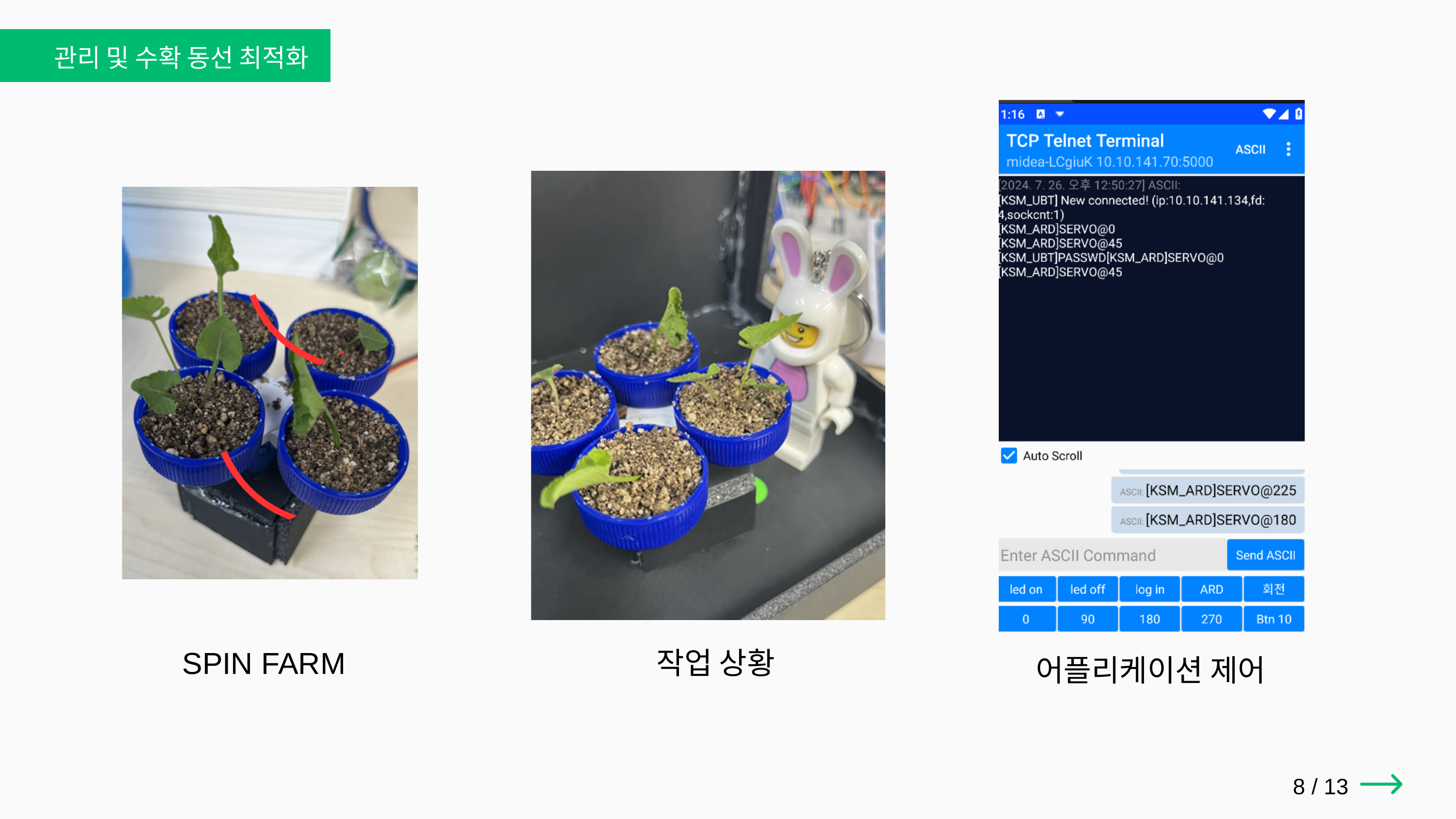

관리 및 수확 동선 최적화

SPIN FARM
작업 상황
어플리케이션 제어
8 / 13